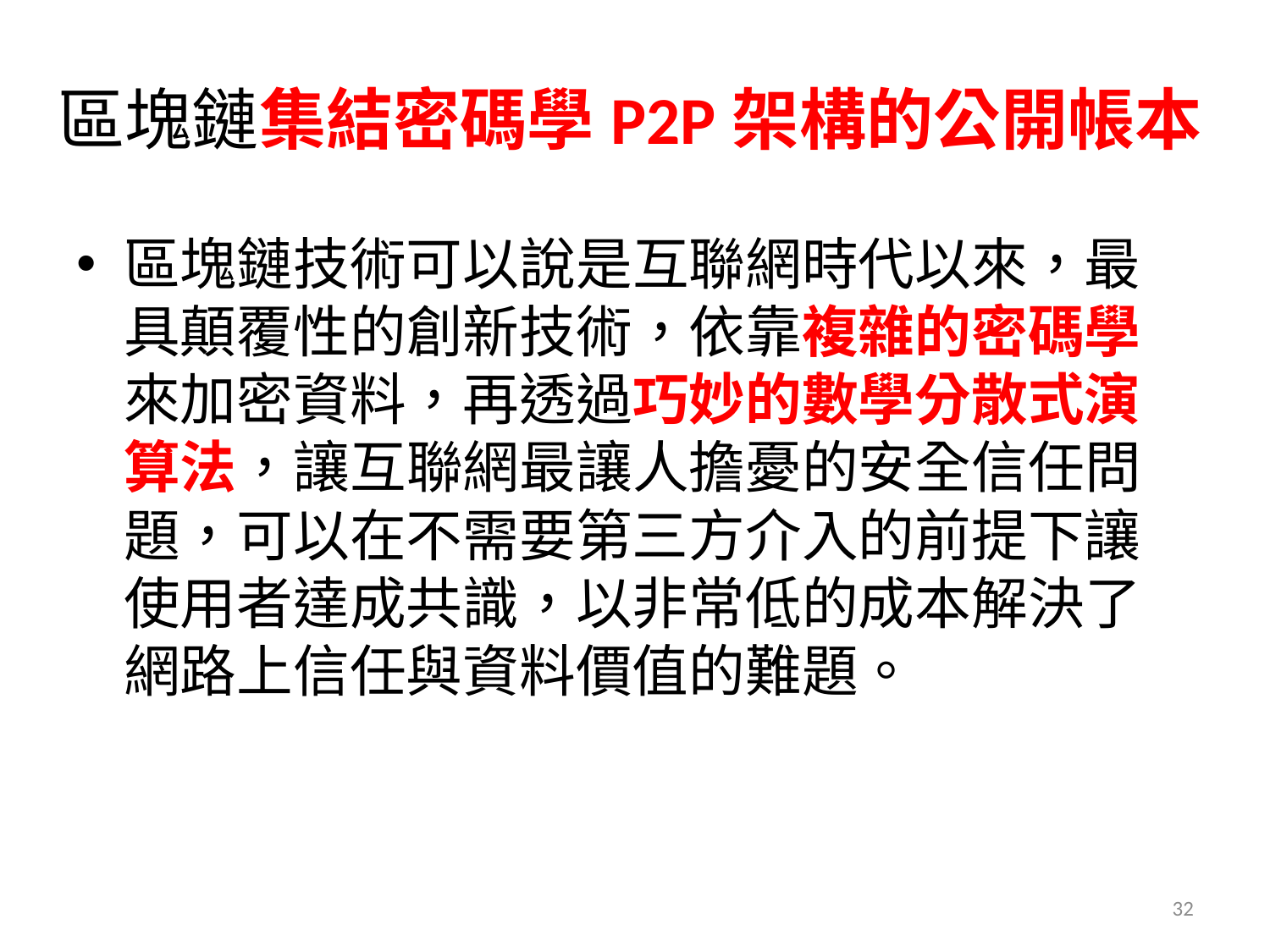

# 區塊鏈集結密碼學P2P架構的公開帳本
區塊鏈技術可以說是互聯網時代以來，最具顛覆性的創新技術，依靠複雜的密碼學來加密資料，再透過巧妙的數學分散式演算法，讓互聯網最讓人擔憂的安全信任問題，可以在不需要第三方介入的前提下讓使用者達成共識，以非常低的成本解決了網路上信任與資料價值的難題。

32